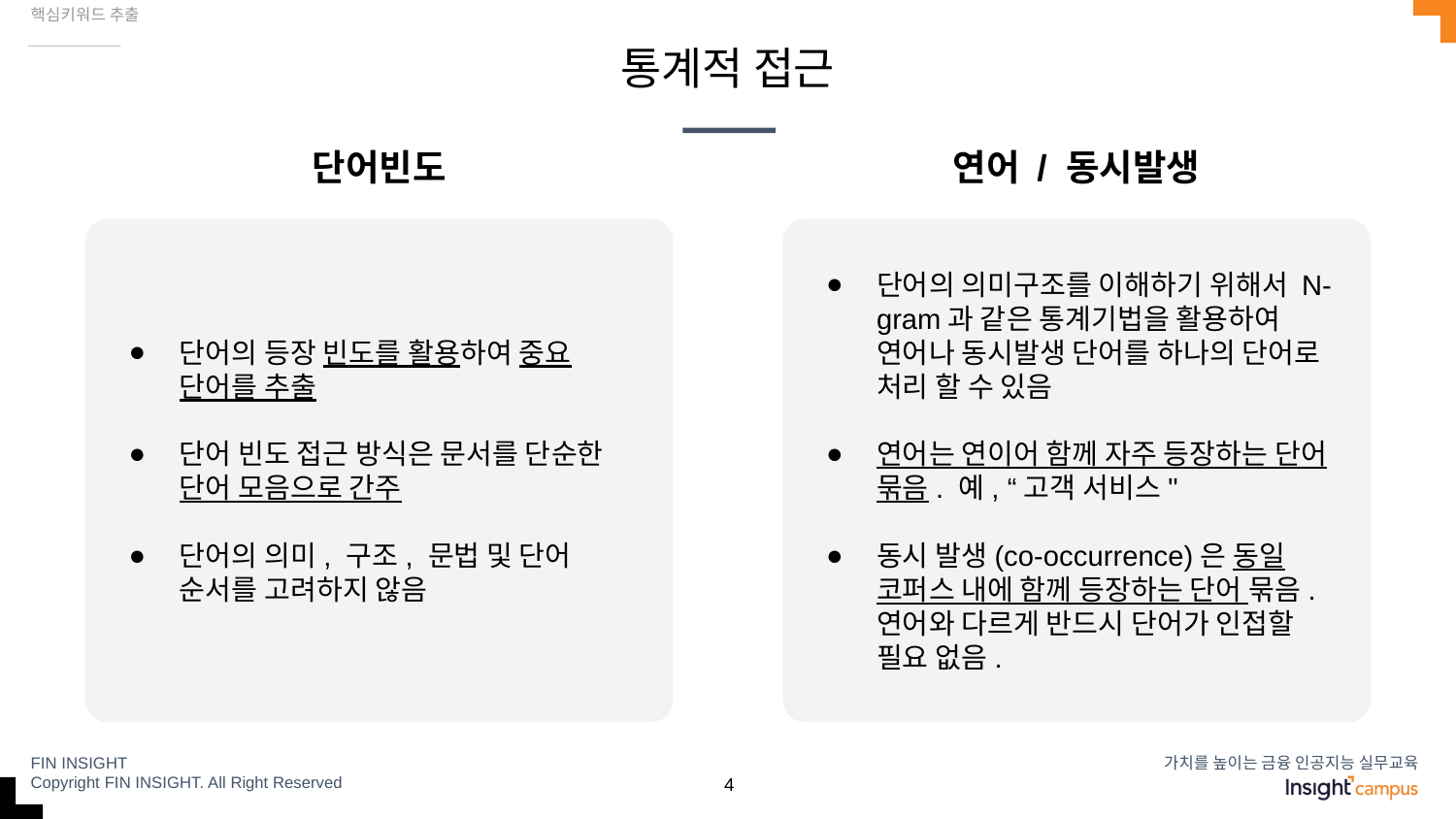

핵심키워드 추출

# 통계적 접근
단어빈도
단어의 등장 빈도를 활용하여 중요 단어를 추출

단어 빈도 접근 방식은 문서를 단순한 단어 모음으로 간주

단어의 의미, 구조, 문법 및 단어 순서를 고려하지 않음
연어 / 동시발생
단어의 의미구조를 이해하기 위해서 N-gram과 같은 통계기법을 활용하여 연어나 동시발생 단어를 하나의 단어로 처리 할 수 있음

연어는 연이어 함께 자주 등장하는 단어 묶음. 예, “고객 서비스"

동시 발생(co-occurrence)은 동일 코퍼스 내에 함께 등장하는 단어 묶음. 연어와 다르게 반드시 단어가 인접할 필요 없음.
4